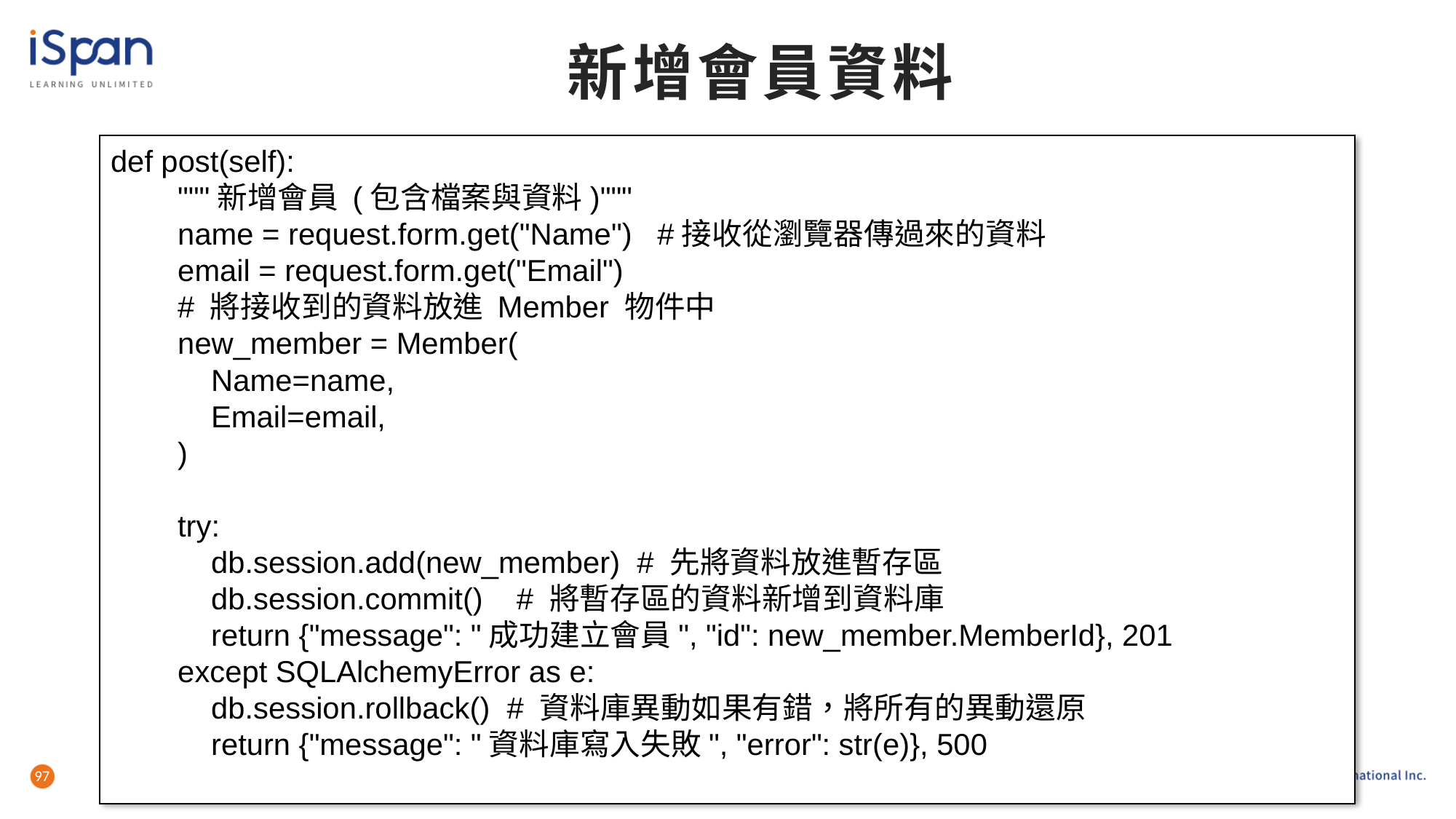

# 新增會員資料
def post(self):
        """新增會員 (包含檔案與資料)"""
        name = request.form.get("Name")   #接收從瀏覽器傳過來的資料
        email = request.form.get("Email")
        # 將接收到的資料放進 Member 物件中
        new_member = Member(
            Name=name,
            Email=email,
        )

        try:
            db.session.add(new_member)  # 先將資料放進暫存區
            db.session.commit()    # 將暫存區的資料新增到資料庫
            return {"message": "成功建立會員", "id": new_member.MemberId}, 201
        except SQLAlchemyError as e:
            db.session.rollback()  # 資料庫異動如果有錯，將所有的異動還原
            return {"message": "資料庫寫入失敗", "error": str(e)}, 500

97